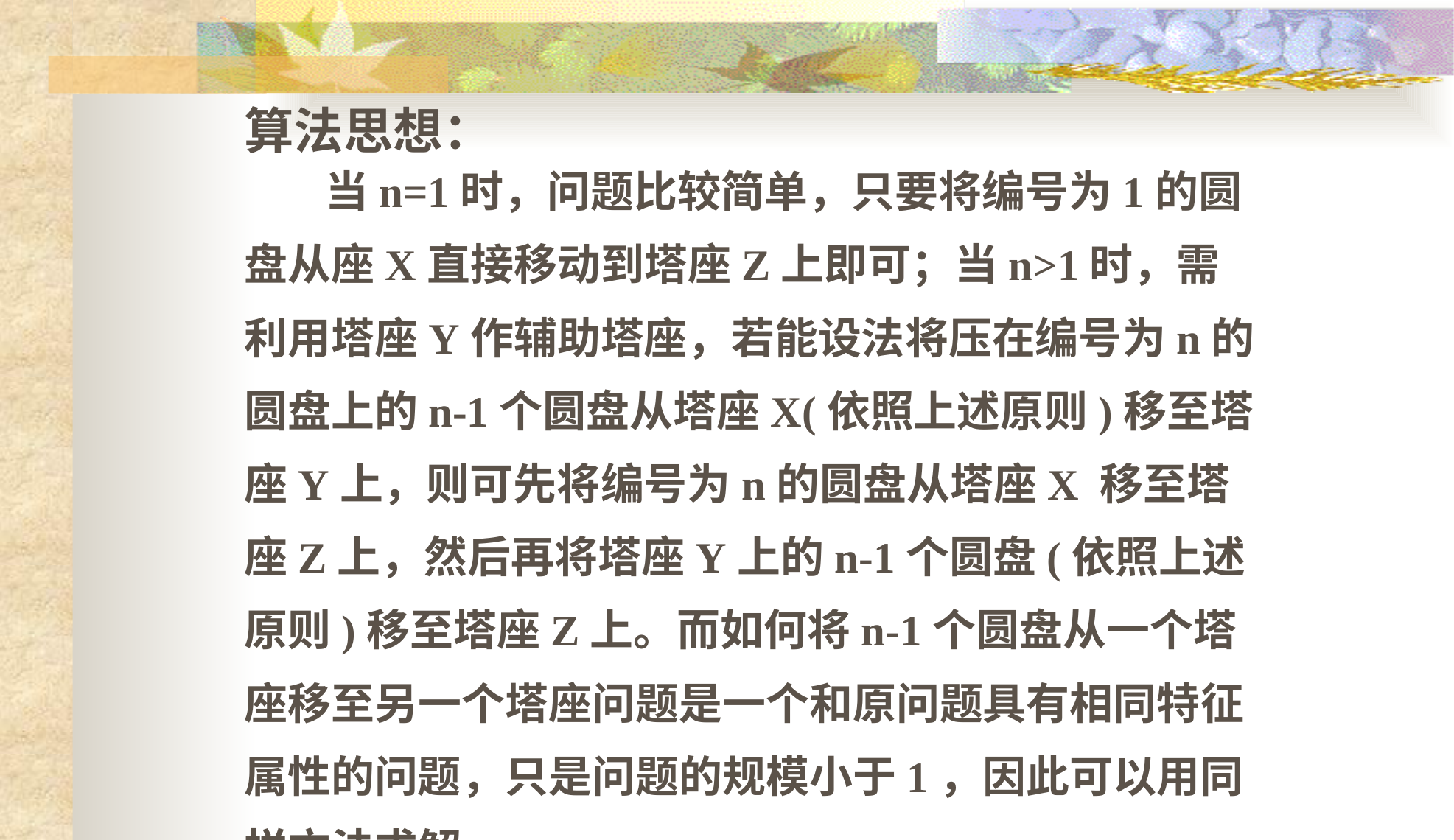

算法思想：
当n=1时，问题比较简单，只要将编号为1的圆盘从座X直接移动到塔座Z上即可；当n>1时，需利用塔座Y作辅助塔座，若能设法将压在编号为n的圆盘上的n-1个圆盘从塔座X(依照上述原则)移至塔座Y上，则可先将编号为n的圆盘从塔座X 移至塔座Z上，然后再将塔座Y上的n-1个圆盘(依照上述原则)移至塔座Z上。而如何将n-1个圆盘从一个塔座移至另一个塔座问题是一个和原问题具有相同特征属性的问题，只是问题的规模小于1，因此可以用同样方法求解。